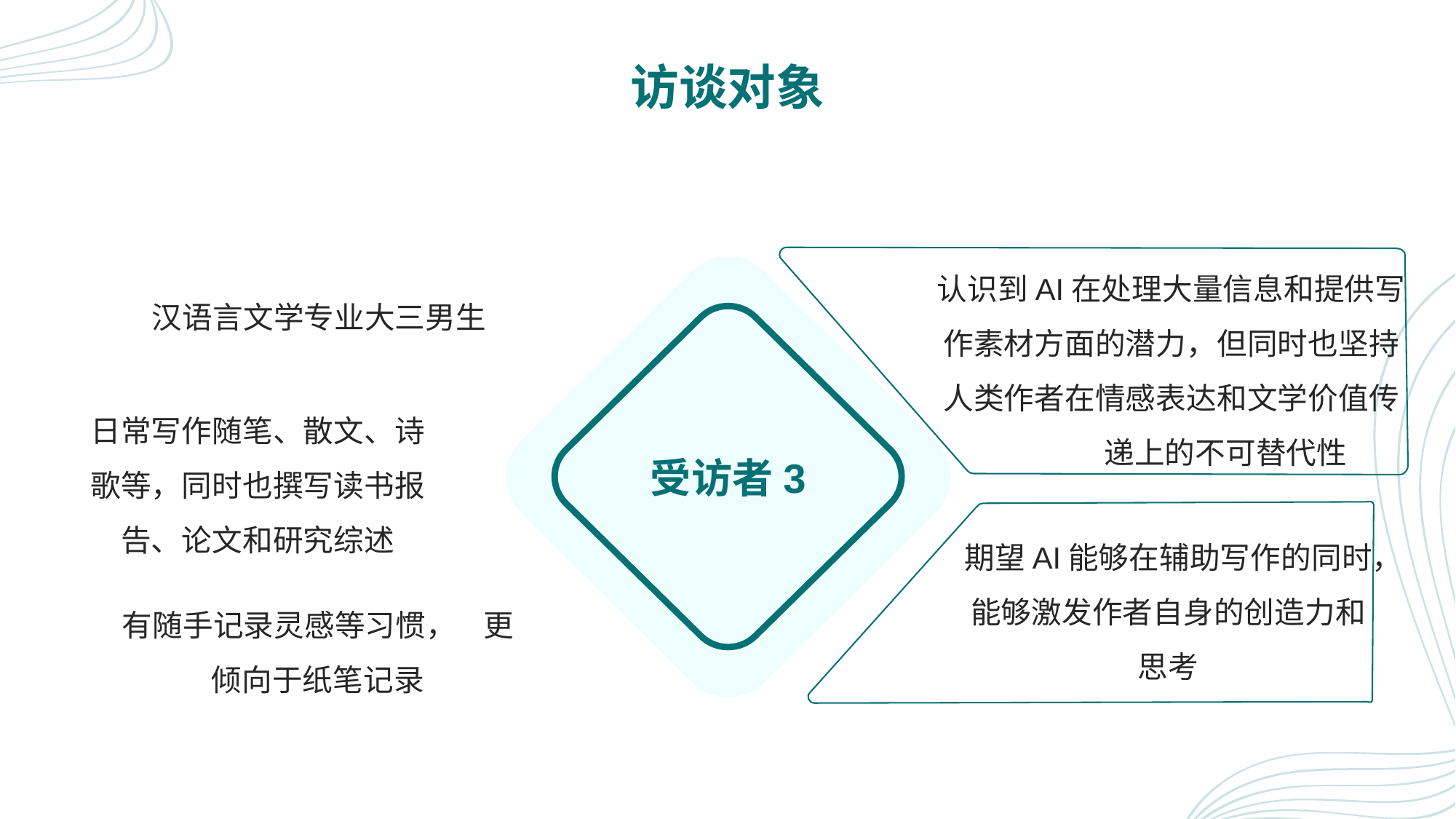

# 访谈对象
汉语言文学专业大三男生
认识到AI在处理大量信息和提供写作素材方面的潜力，但同时也坚持人类作者在情感表达和文学价值传	递上的不可替代性

受访者3
日常写作随笔、散文、诗歌等，同时也撰写读书报告、论文和研究综述
期望AI能够在辅助写作的同时，能够激发作者自身的创造力和思考
有随手记录灵感等习惯，    更倾向于纸笔记录